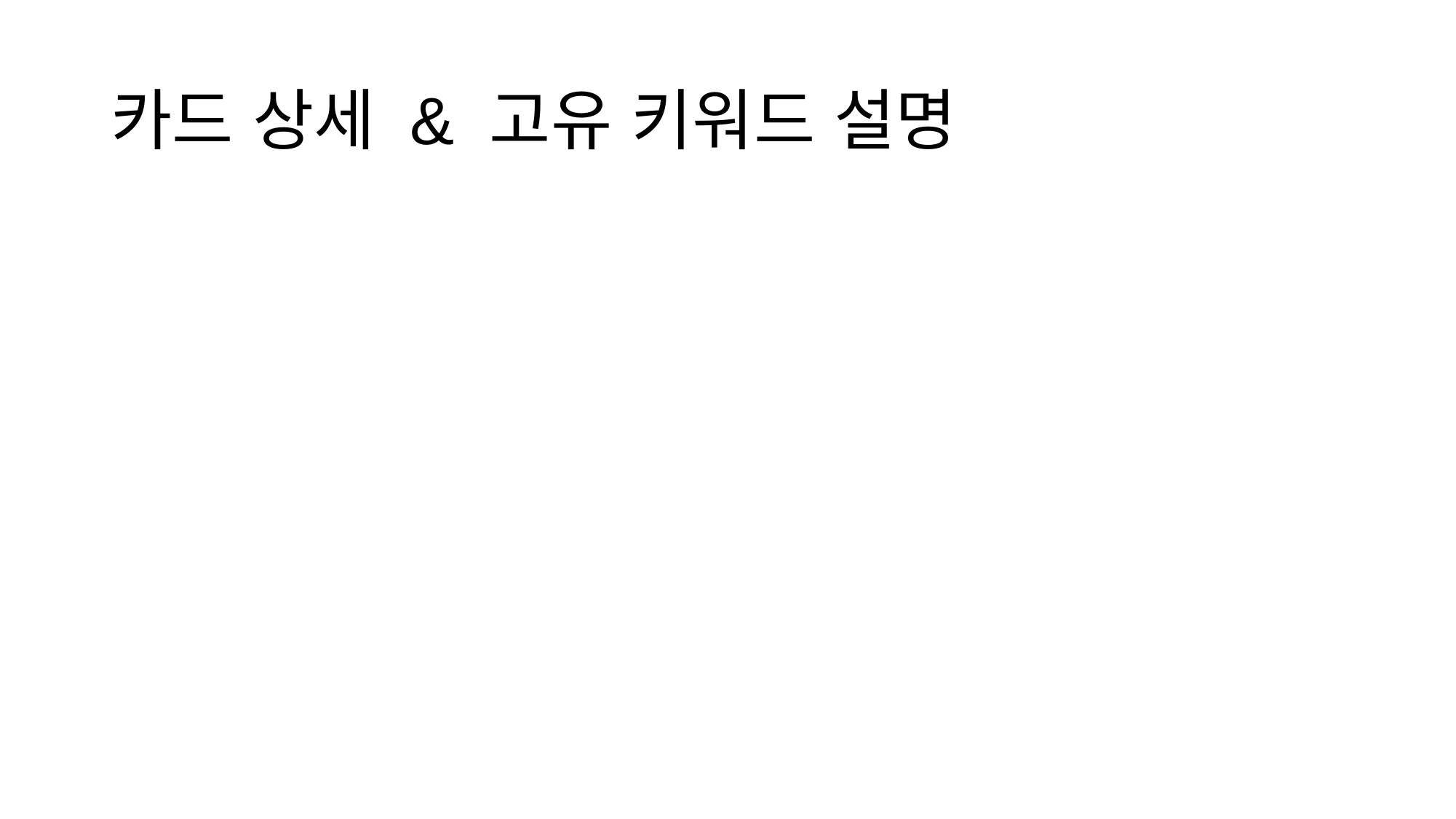

# 카드 상세 & 고유 키워드 설명